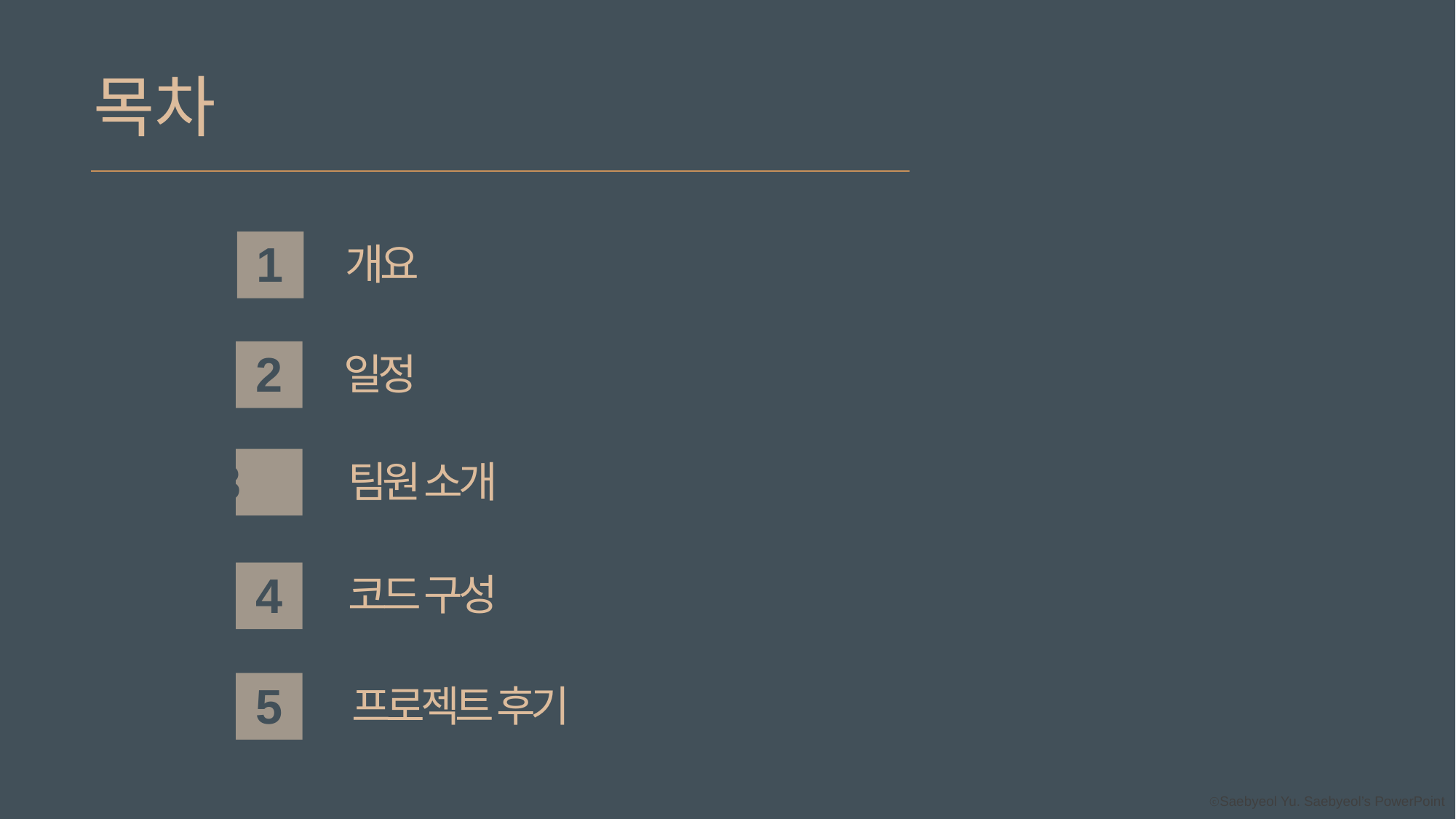

목차
1

개요
2

일정
3

팀원 소개
4

코드 구성
5

프로젝트 후기